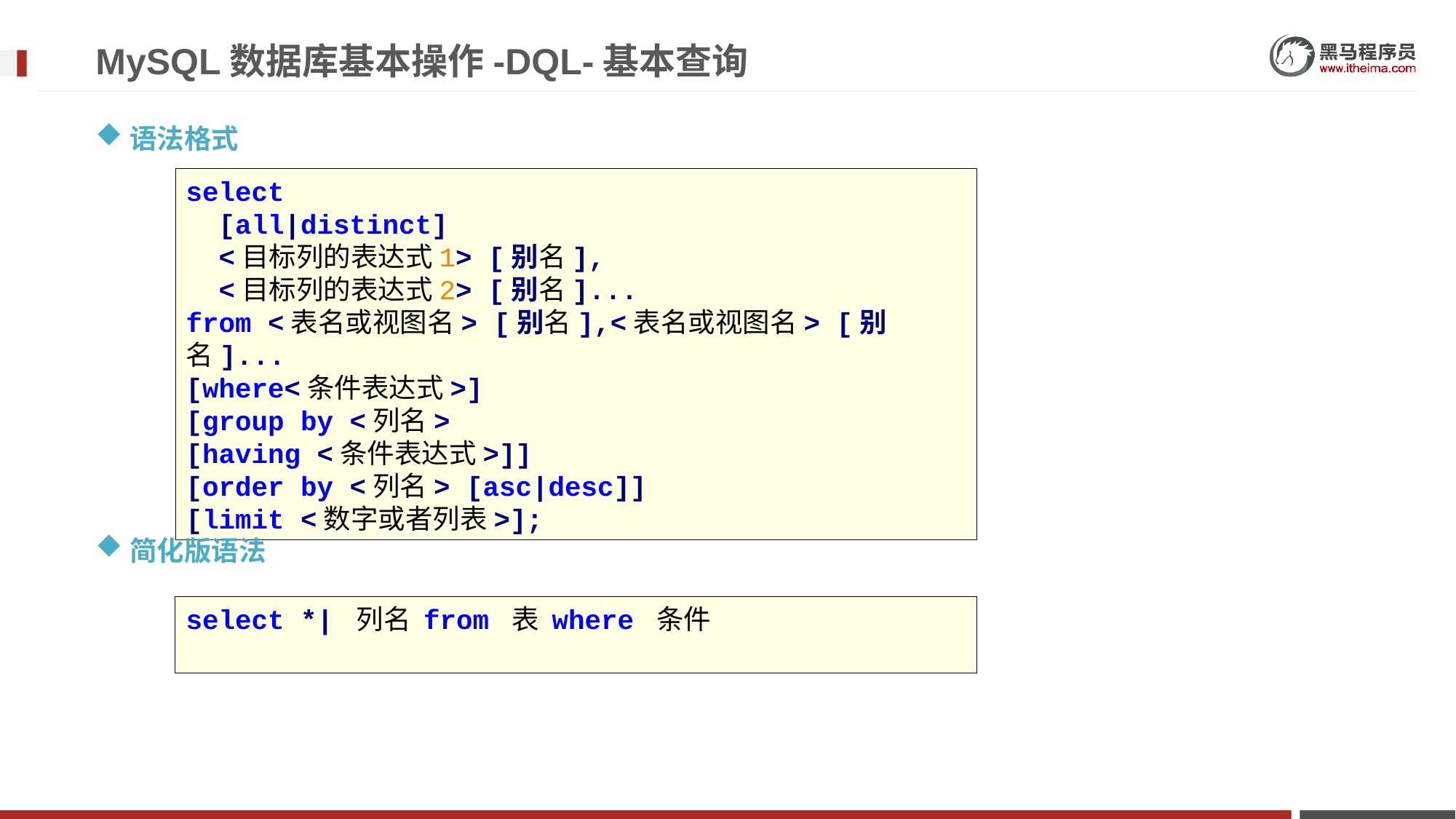

# MySQL数据库基本操作-DQL-基本查询
语法格式
select
  [all|distinct]
  <目标列的表达式1> [别名],
  <目标列的表达式2> [别名]...
from <表名或视图名> [别名],<表名或视图名> [别名]...
[where<条件表达式>]
[group by <列名>
[having <条件表达式>]]
[order by <列名> [asc|desc]]
[limit <数字或者列表>];
简化版语法
select *| 列名 from 表 where 条件